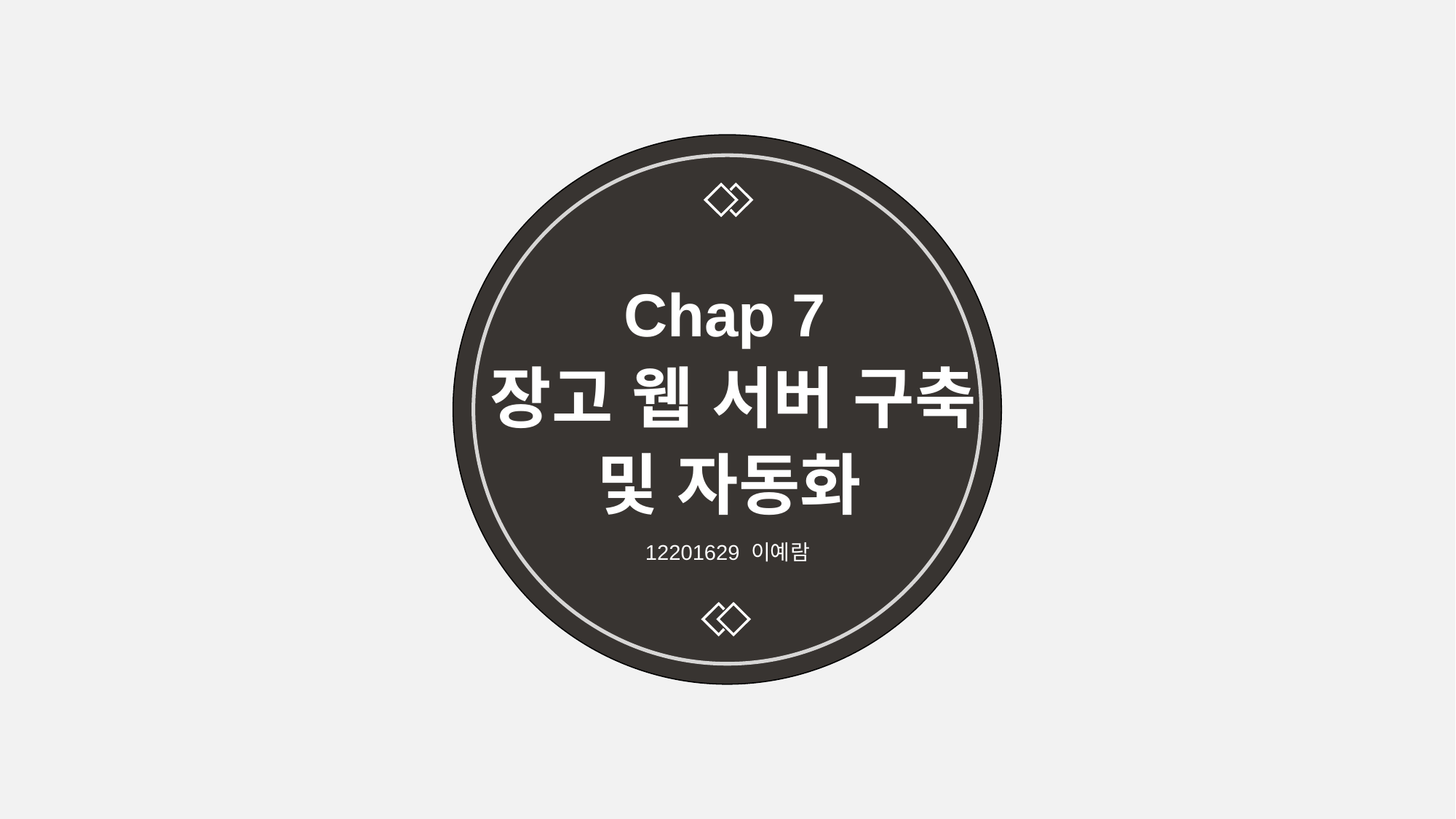

Chap 7
장고 웹 서버 구축
및 자동화
12201629 이예람